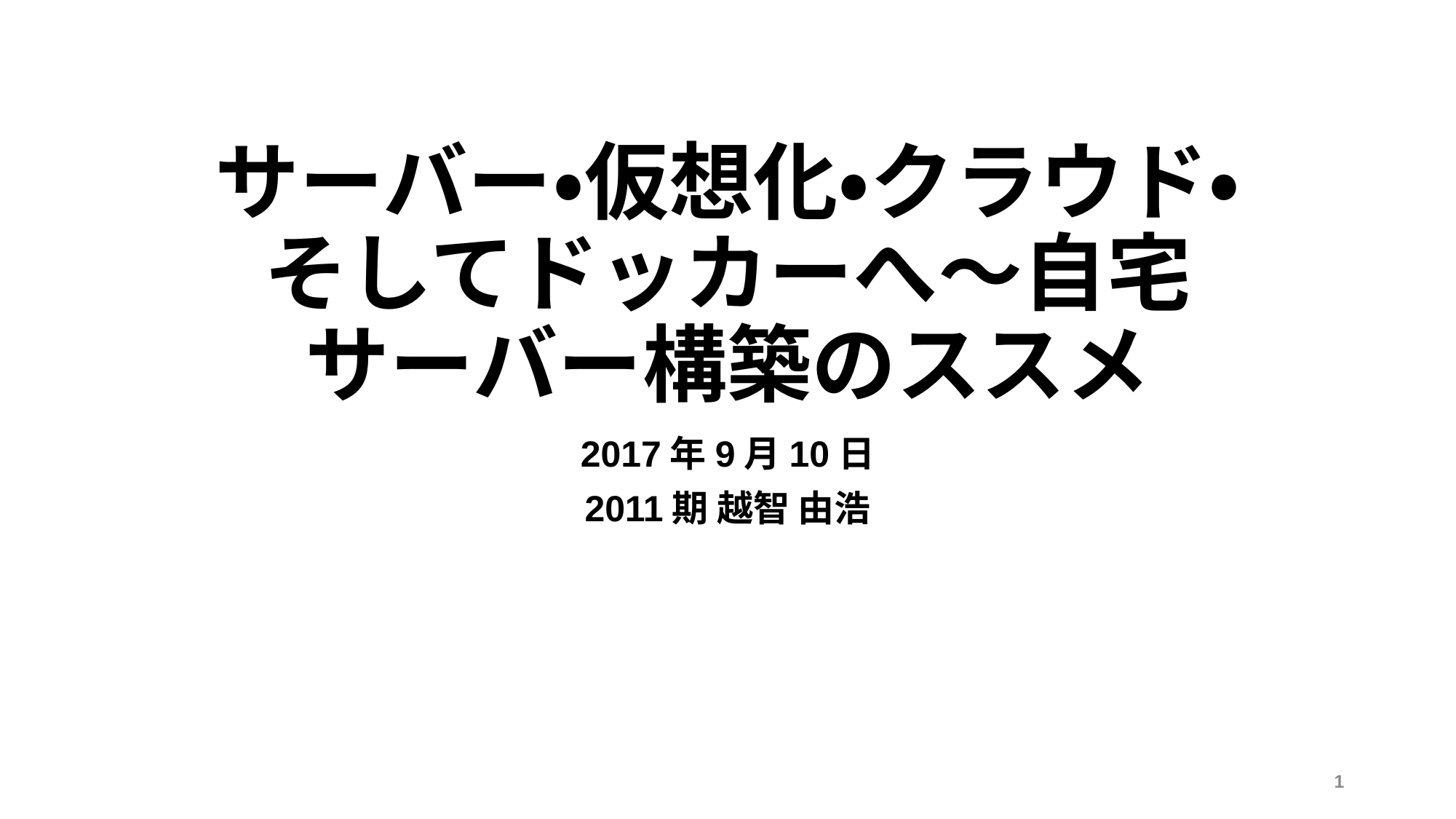

# サーバー・仮想化・クラウド・そしてドッカーへ～自宅サーバー構築のススメ
2017年9月10日
2011期 越智 由浩
1